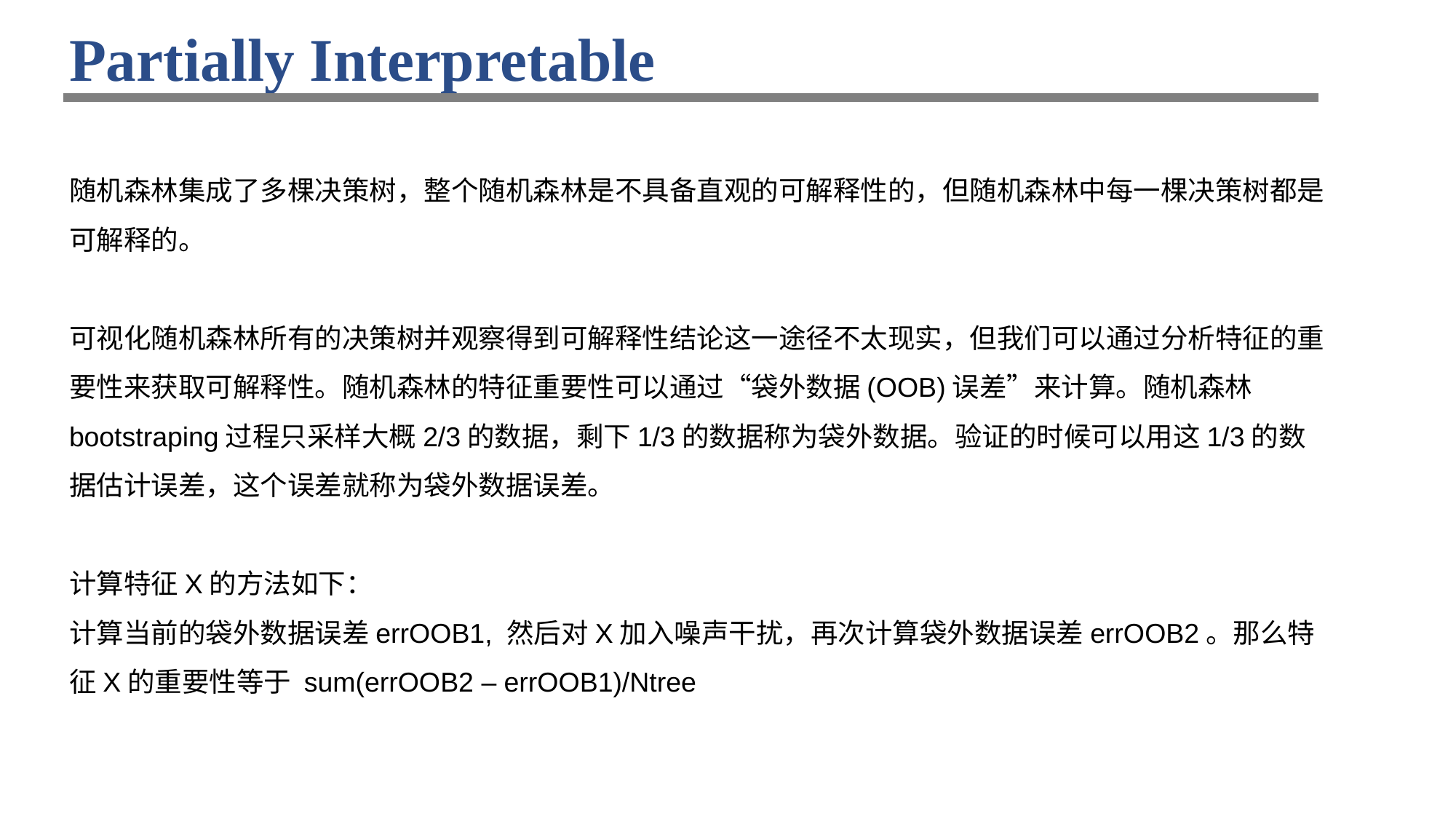

# Partially Interpretable

随机森林集成了多棵决策树，整个随机森林是不具备直观的可解释性的，但随机森林中每一棵决策树都是可解释的。

可视化随机森林所有的决策树并观察得到可解释性结论这一途径不太现实，但我们可以通过分析特征的重要性来获取可解释性。随机森林的特征重要性可以通过“袋外数据(OOB)误差”来计算。随机森林bootstraping过程只采样大概2/3的数据，剩下1/3的数据称为袋外数据。验证的时候可以用这1/3的数据估计误差，这个误差就称为袋外数据误差。

计算特征X的方法如下：
计算当前的袋外数据误差errOOB1, 然后对X加入噪声干扰，再次计算袋外数据误差errOOB2。那么特征X的重要性等于 sum(errOOB2 – errOOB1)/Ntree